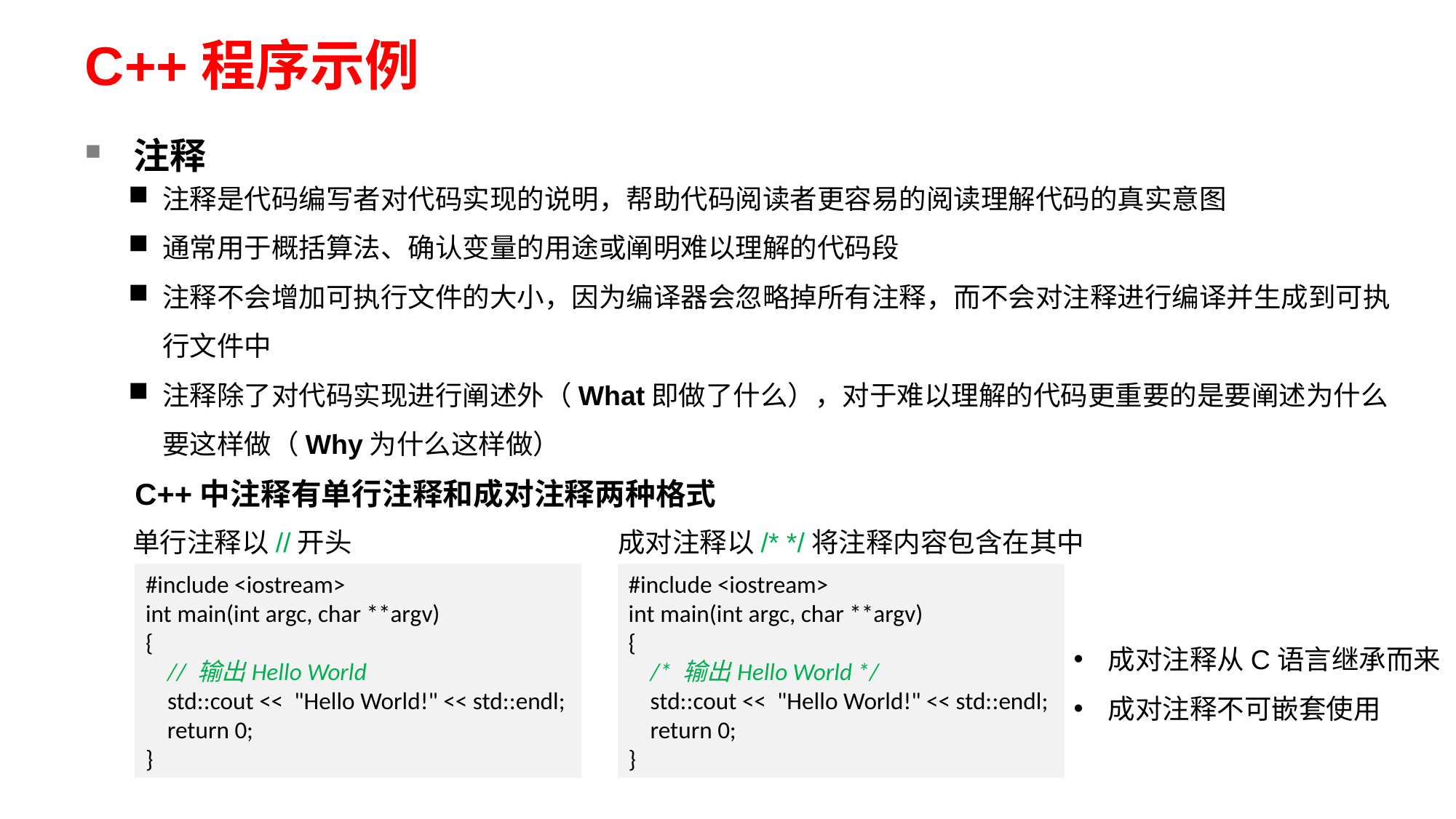

# C++程序示例
注释
注释是代码编写者对代码实现的说明，帮助代码阅读者更容易的阅读理解代码的真实意图
通常用于概括算法、确认变量的用途或阐明难以理解的代码段
注释不会增加可执行文件的大小，因为编译器会忽略掉所有注释，而不会对注释进行编译并生成到可执行文件中
注释除了对代码实现进行阐述外（What即做了什么），对于难以理解的代码更重要的是要阐述为什么要这样做（Why为什么这样做）
C++中注释有单行注释和成对注释两种格式
单行注释以//开头
成对注释以/* */将注释内容包含在其中
#include <iostream>
int main(int argc, char **argv)
{
    // 输出Hello World
    std::cout <<  "Hello World!" << std::endl;
    return 0;
}
#include <iostream>
int main(int argc, char **argv)
{
    /* 输出Hello World */
    std::cout <<  "Hello World!" << std::endl;
    return 0;
}
成对注释从C语言继承而来
成对注释不可嵌套使用